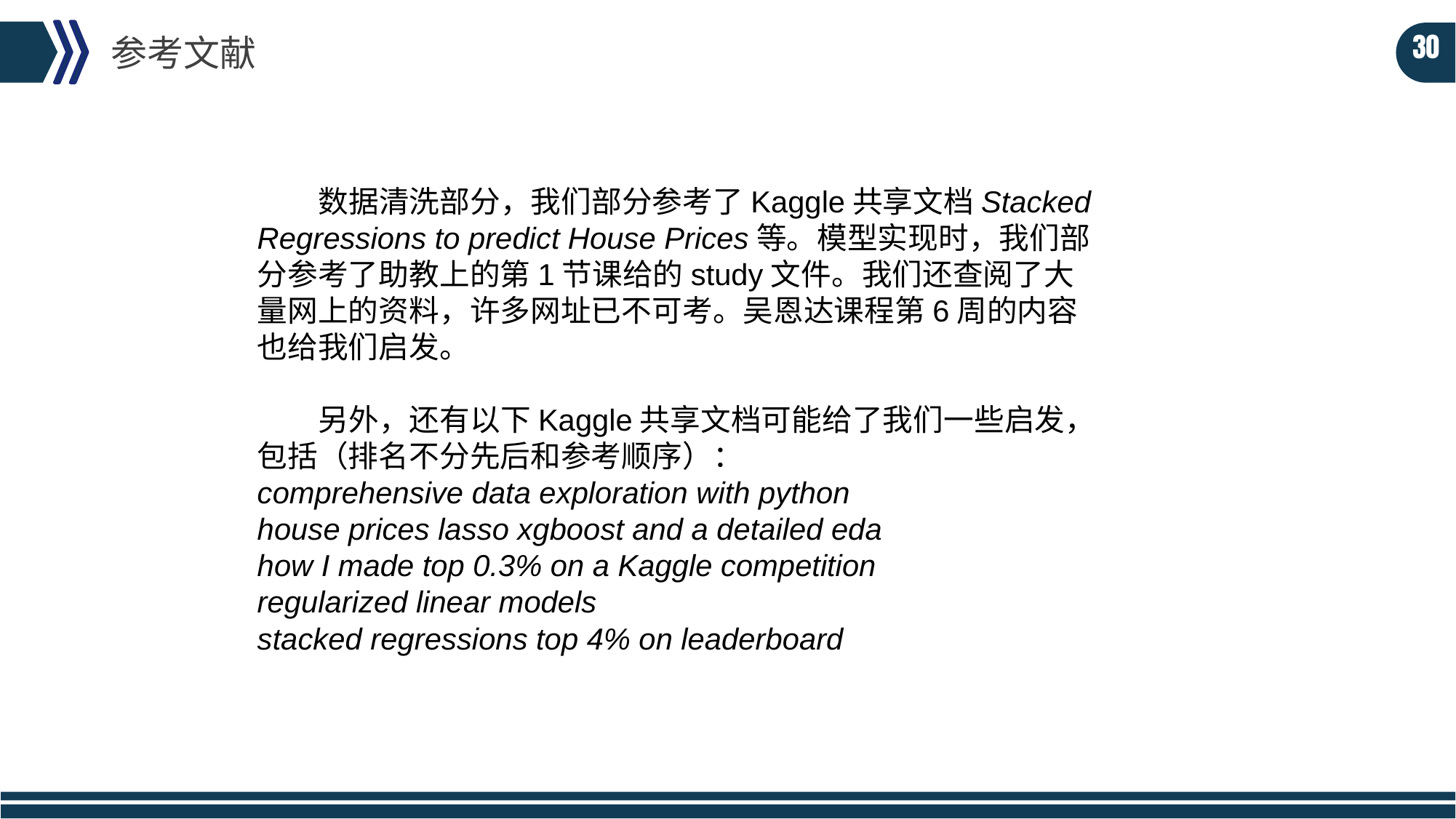

参考文献
30
        数据清洗部分，我们部分参考了Kaggle共享文档Stacked Regressions to predict House Prices等。模型实现时，我们部分参考了助教上的第1节课给的study文件。我们还查阅了大量网上的资料，许多网址已不可考。吴恩达课程第6周的内容也给我们启发。

        另外，还有以下Kaggle共享文档可能给了我们一些启发，包括（排名不分先后和参考顺序）：
comprehensive data exploration with python
house prices lasso xgboost and a detailed eda
how I made top 0.3% on a Kaggle competition
regularized linear models
stacked regressions top 4% on leaderboard
延时符